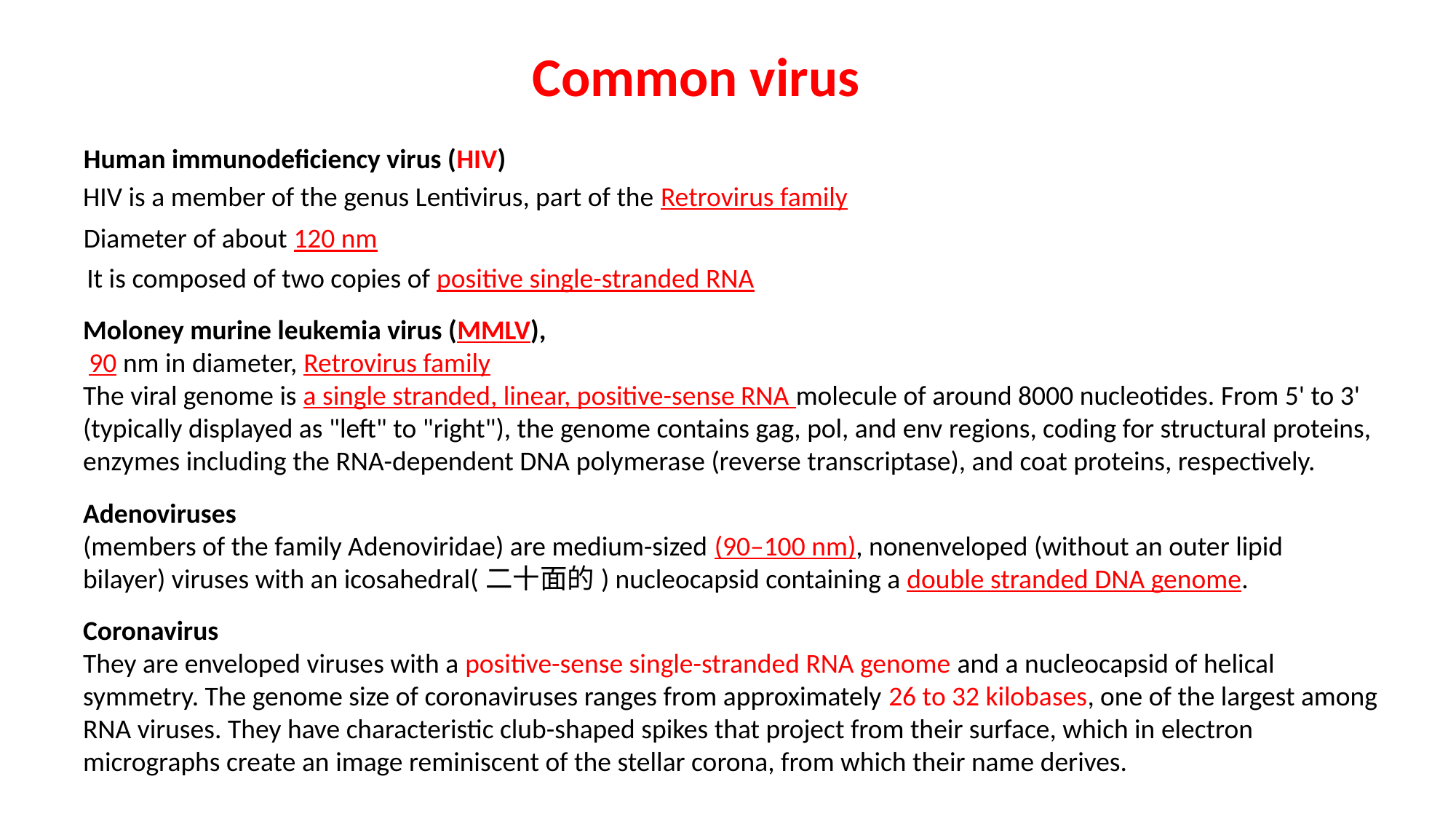

Common virus
Human immunodeficiency virus (HIV)
HIV is a member of the genus Lentivirus, part of the Retrovirus family
Diameter of about 120 nm
It is composed of two copies of positive single-stranded RNA
Moloney murine leukemia virus (MMLV),
 90 nm in diameter, Retrovirus family
The viral genome is a single stranded, linear, positive-sense RNA molecule of around 8000 nucleotides. From 5' to 3' (typically displayed as "left" to "right"), the genome contains gag, pol, and env regions, coding for structural proteins, enzymes including the RNA-dependent DNA polymerase (reverse transcriptase), and coat proteins, respectively.
Adenoviruses
(members of the family Adenoviridae) are medium-sized (90–100 nm), nonenveloped (without an outer lipid bilayer) viruses with an icosahedral(二十面的) nucleocapsid containing a double stranded DNA genome.
Coronavirus
They are enveloped viruses with a positive-sense single-stranded RNA genome and a nucleocapsid of helical symmetry. The genome size of coronaviruses ranges from approximately 26 to 32 kilobases, one of the largest among RNA viruses. They have characteristic club-shaped spikes that project from their surface, which in electron micrographs create an image reminiscent of the stellar corona, from which their name derives.